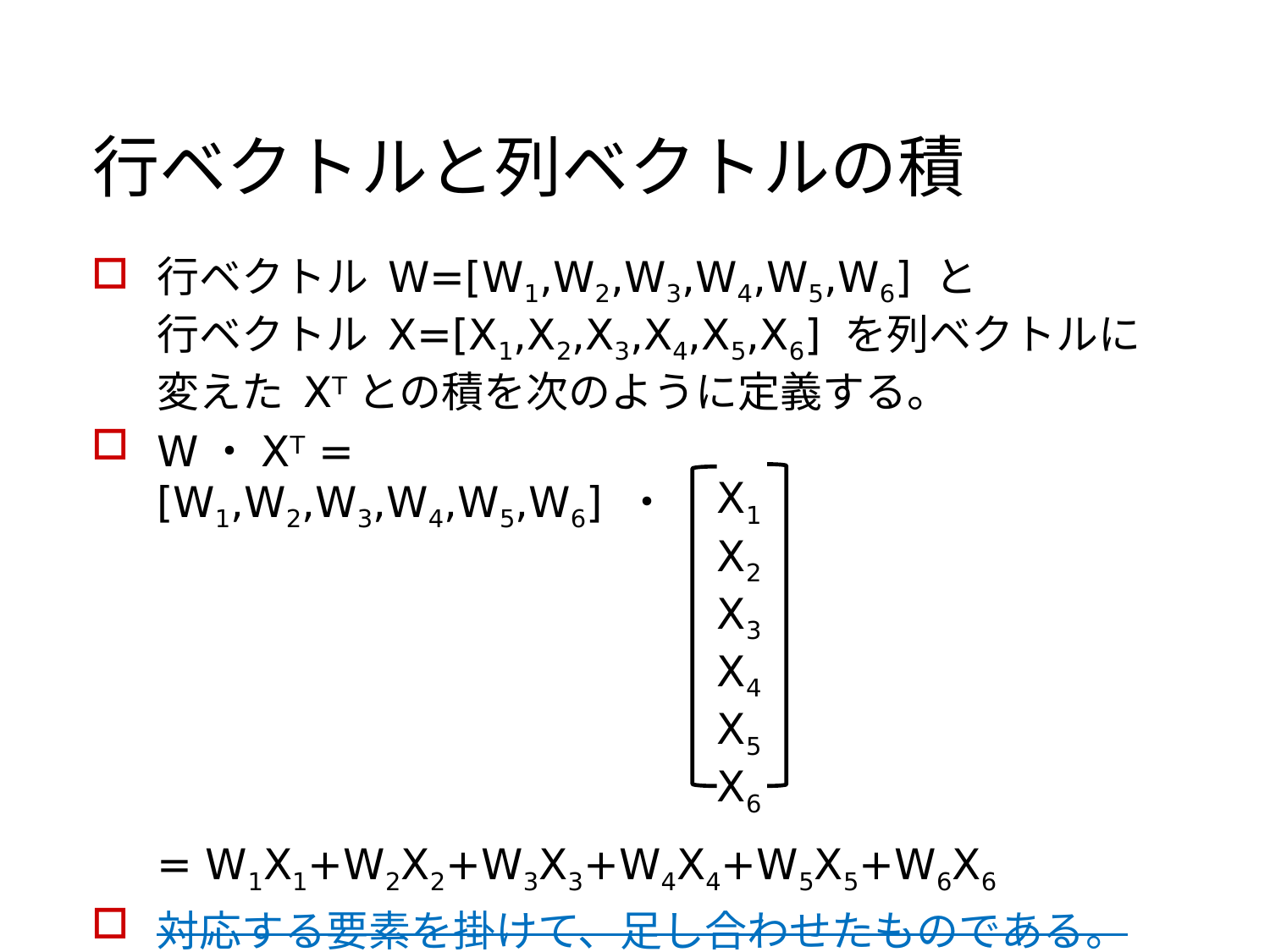

# 行ベクトルと列ベクトルの積
行ベクトル W=[W1,W2,W3,W4,W5,W6] と
行ベクトル X=[X1,X2,X3,X4,X5,X6] を列ベクトルに変えた XTとの積を次のように定義する。
W・XT =
[W1,W2,W3,W4,W5,W6] ・
= W1X1+W2X2+W3X3+W4X4+W5X5+W6X6
対応する要素を掛けて、足し合わせたものである。

X1
X2
X3
X4
X5
X6